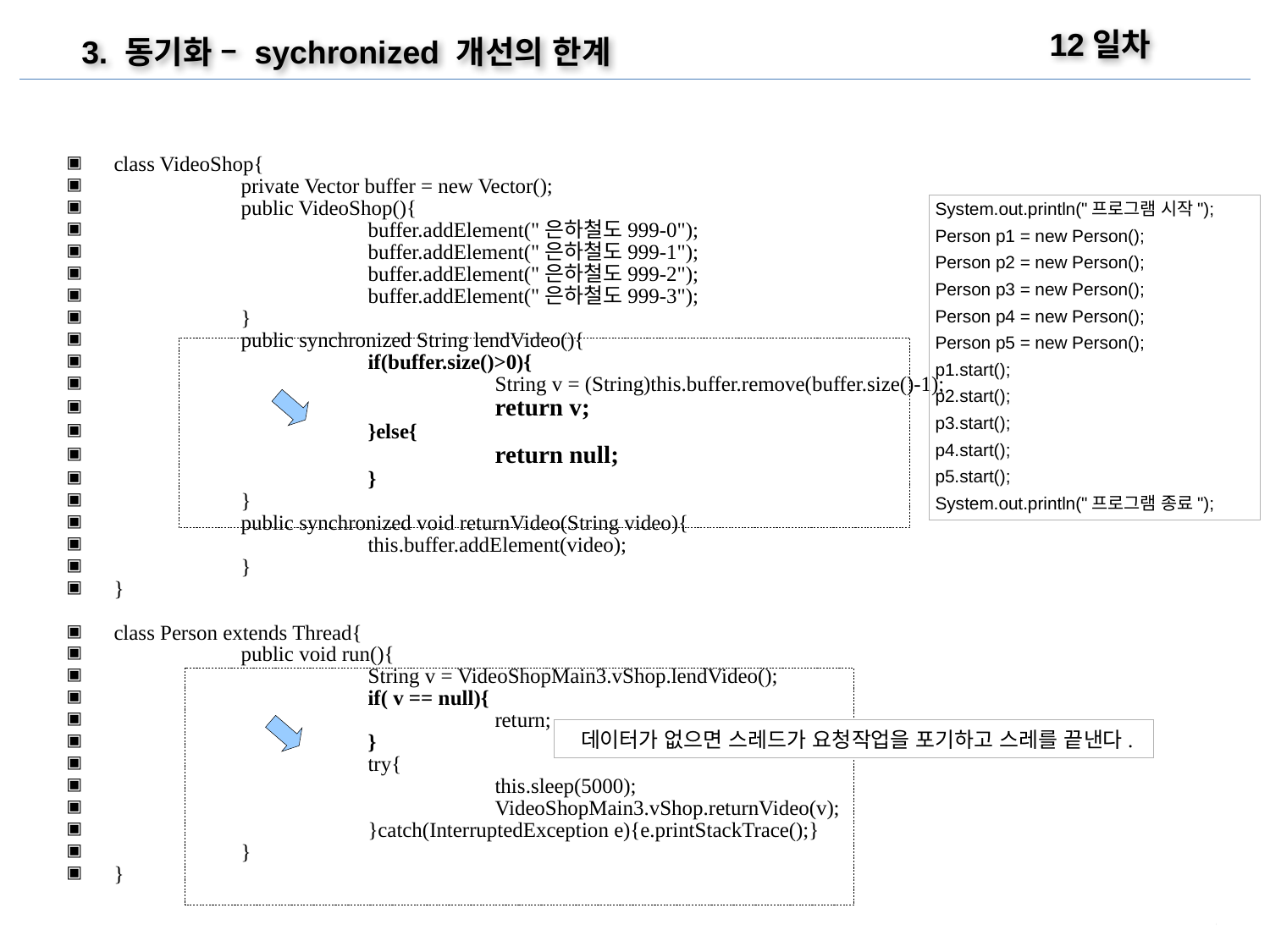

12일차
3. 동기화 – sychronized 개선의 한계
class VideoShop{
	private Vector buffer = new Vector();
	public VideoShop(){
		buffer.addElement("은하철도999-0");
		buffer.addElement("은하철도999-1");
		buffer.addElement("은하철도999-2");
		buffer.addElement("은하철도999-3");
	}
	public synchronized String lendVideo(){
		if(buffer.size()>0){
			String v = (String)this.buffer.remove(buffer.size()-1);
			return v;
		}else{
			return null;
		}
	}
	public synchronized void returnVideo(String video){
		this.buffer.addElement(video);
	}
}

class Person extends Thread{
	public void run(){
		String v = VideoShopMain3.vShop.lendVideo();
		if( v == null){
			return;
		}
		try{
			this.sleep(5000);
			VideoShopMain3.vShop.returnVideo(v);
		}catch(InterruptedException e){e.printStackTrace();}
	}
}
System.out.println("프로그램 시작");
Person p1 = new Person();
Person p2 = new Person();
Person p3 = new Person();
Person p4 = new Person();
Person p5 = new Person();
p1.start();
p2.start();
p3.start();
p4.start();
p5.start();
System.out.println("프로그램 종료");

데이터가 없으면 스레드가 요청작업을 포기하고 스레를 끝낸다.